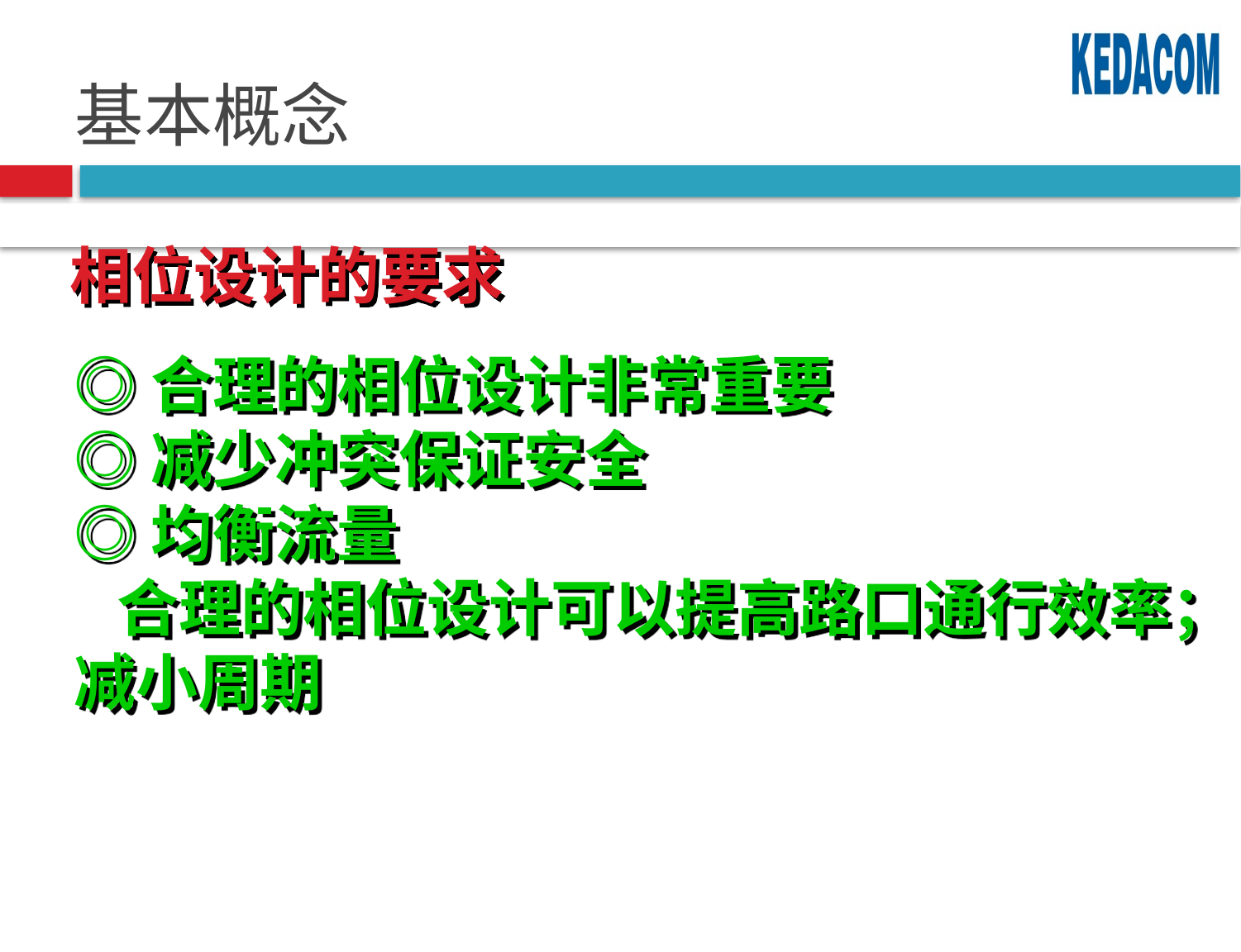

# 基本概念

相位设计的要求
◎合理的相位设计非常重要
◎减少冲突保证安全
◎均衡流量
  合理的相位设计可以提高路口通行效率；减小周期